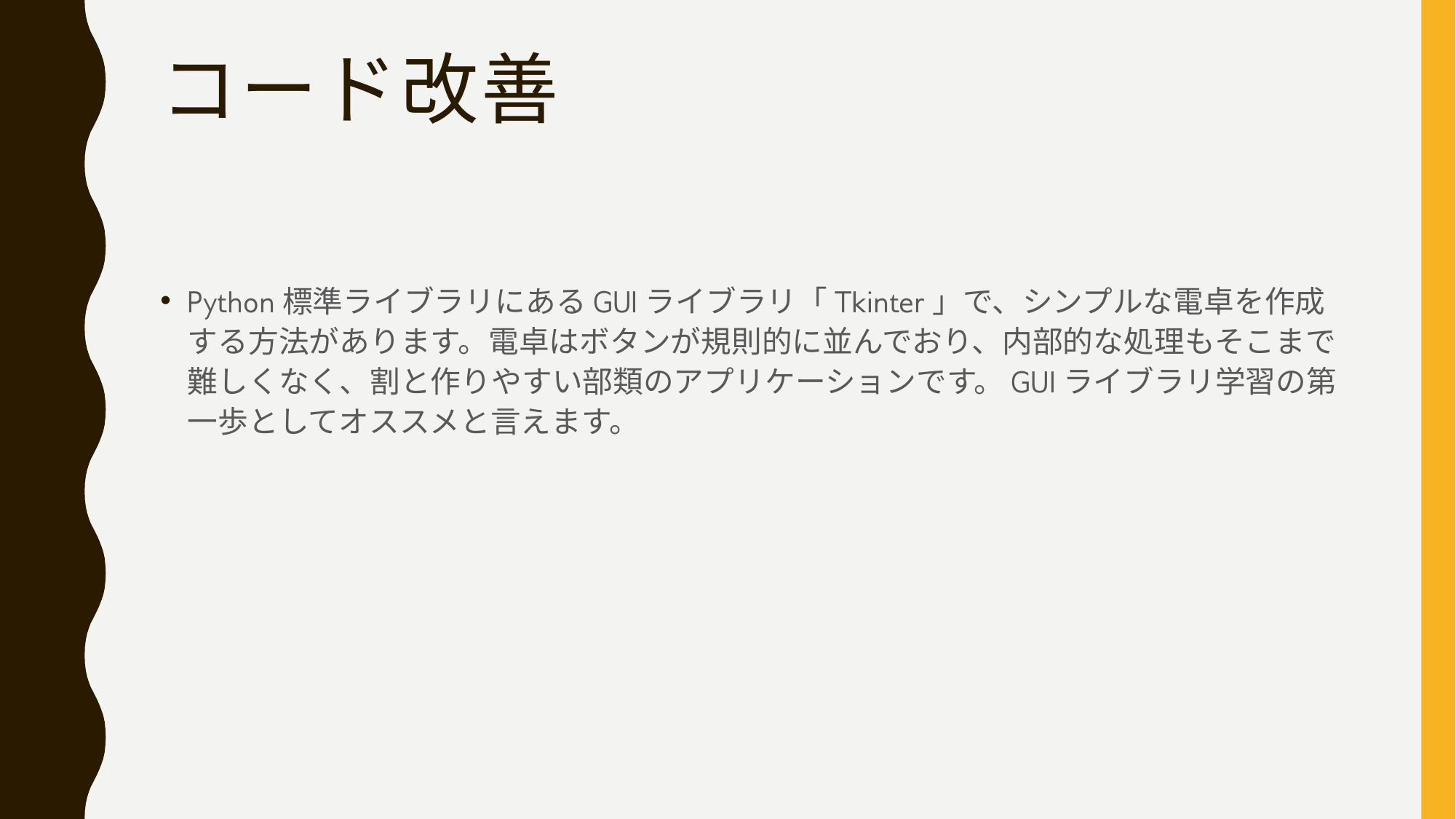

# コード改善
Python標準ライブラリにあるGUIライブラリ「Tkinter」で、シンプルな電卓を作成する方法があります。電卓はボタンが規則的に並んでおり、内部的な処理もそこまで難しくなく、割と作りやすい部類のアプリケーションです。GUIライブラリ学習の第一歩としてオススメと言えます。